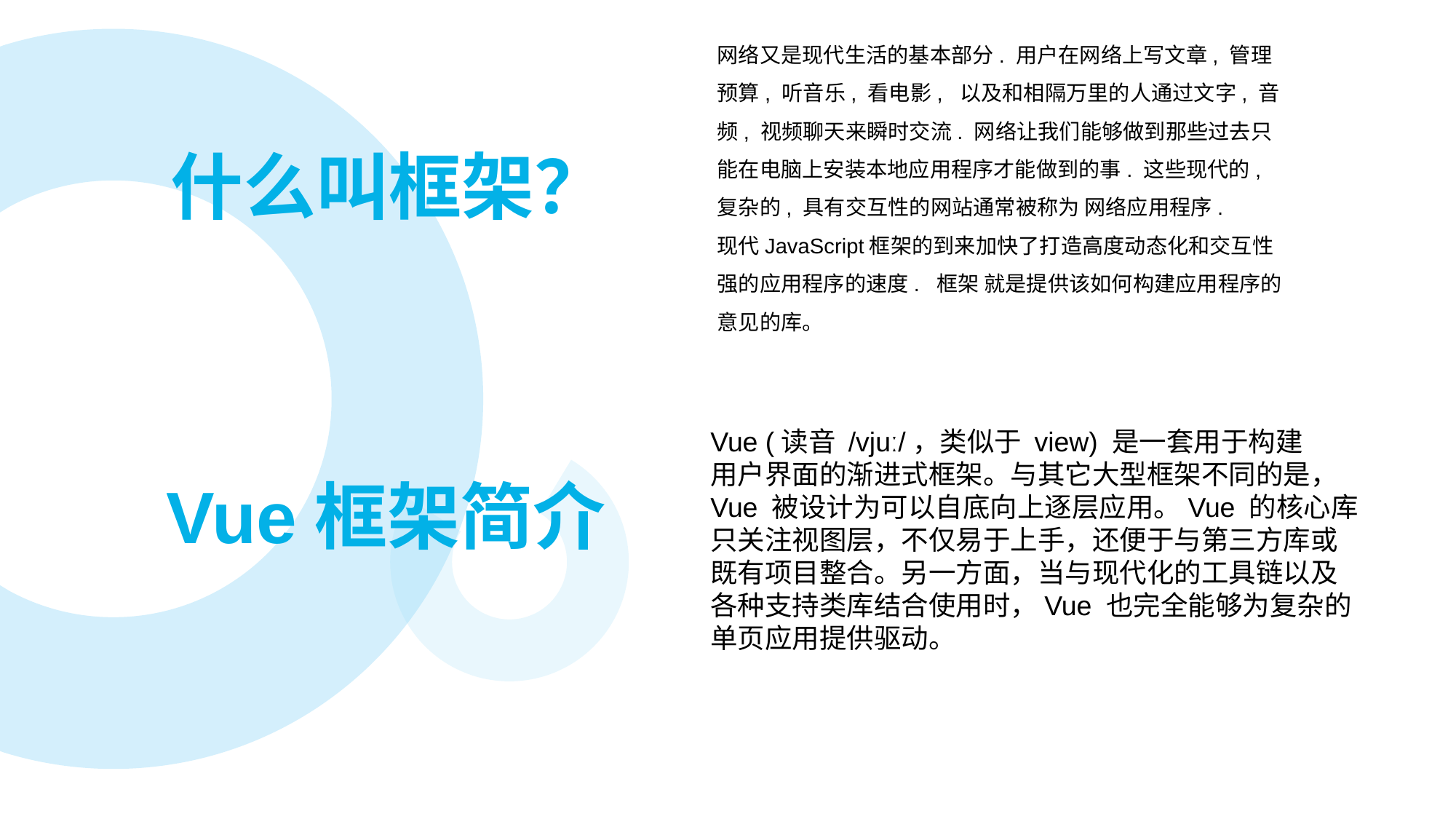

网络又是现代生活的基本部分. 用户在网络上写文章, 管理预算, 听音乐, 看电影,  以及和相隔万里的人通过文字, 音频, 视频聊天来瞬时交流. 网络让我们能够做到那些过去只能在电脑上安装本地应用程序才能做到的事. 这些现代的, 复杂的, 具有交互性的网站通常被称为 网络应用程序.
现代JavaScript框架的到来加快了打造高度动态化和交互性强的应用程序的速度.  框架 就是提供该如何构建应用程序的意见的库。
什么叫框架？
Vue (读音 /vjuː/，类似于 view) 是一套用于构建
用户界面的渐进式框架。与其它大型框架不同的是，
Vue 被设计为可以自底向上逐层应用。Vue 的核心库
只关注视图层，不仅易于上手，还便于与第三方库或
既有项目整合。另一方面，当与现代化的工具链以及
各种支持类库结合使用时，Vue 也完全能够为复杂的
单页应用提供驱动。

Vue框架简介